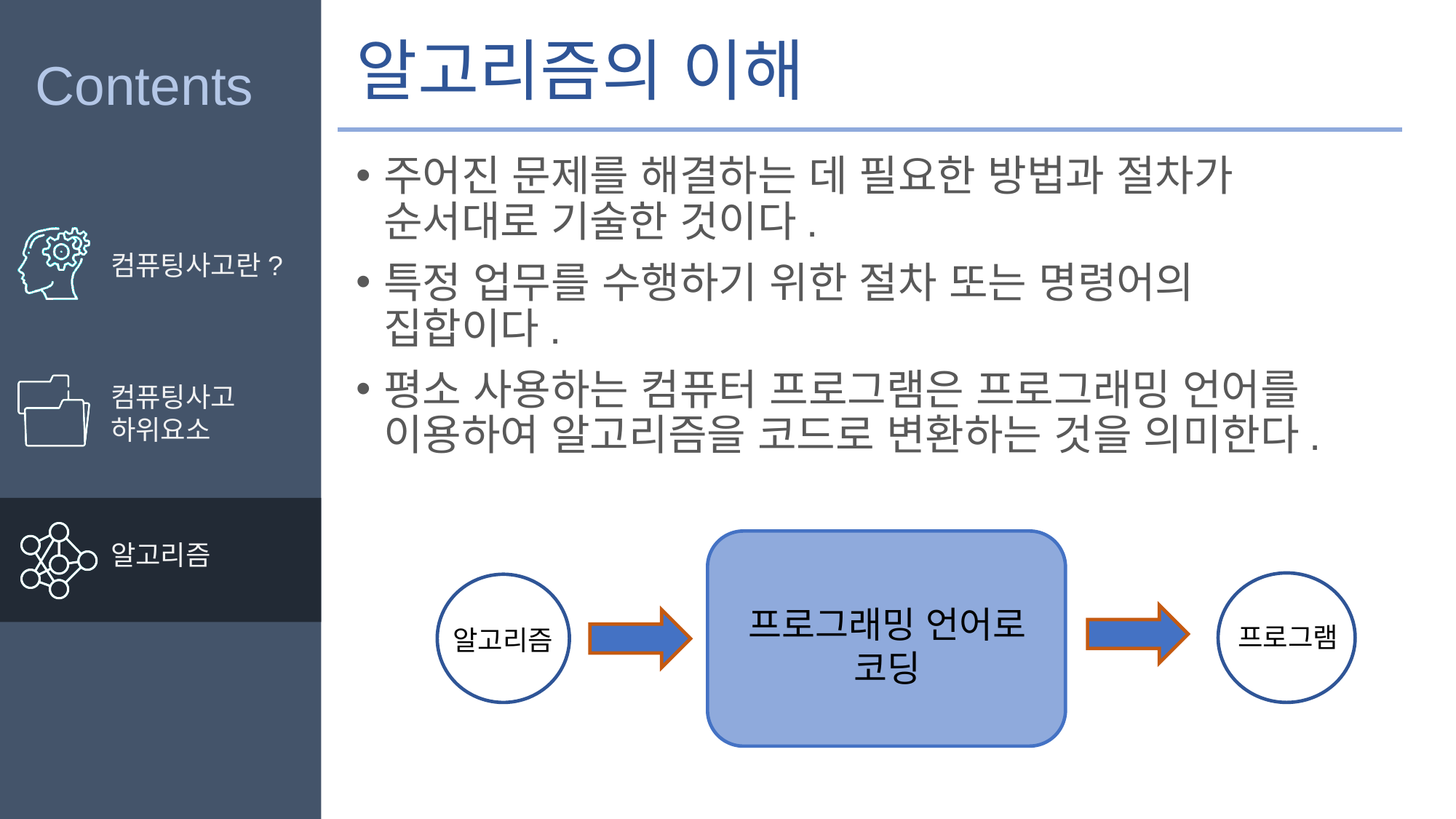

# 알고리즘의 이해
주어진 문제를 해결하는 데 필요한 방법과 절차가 순서대로 기술한 것이다.
특정 업무를 수행하기 위한 절차 또는 명령어의 집합이다.
평소 사용하는 컴퓨터 프로그램은 프로그래밍 언어를 이용하여 알고리즘을 코드로 변환하는 것을 의미한다.

프로그래밍 언어로
코딩

프로그램
알고리즘